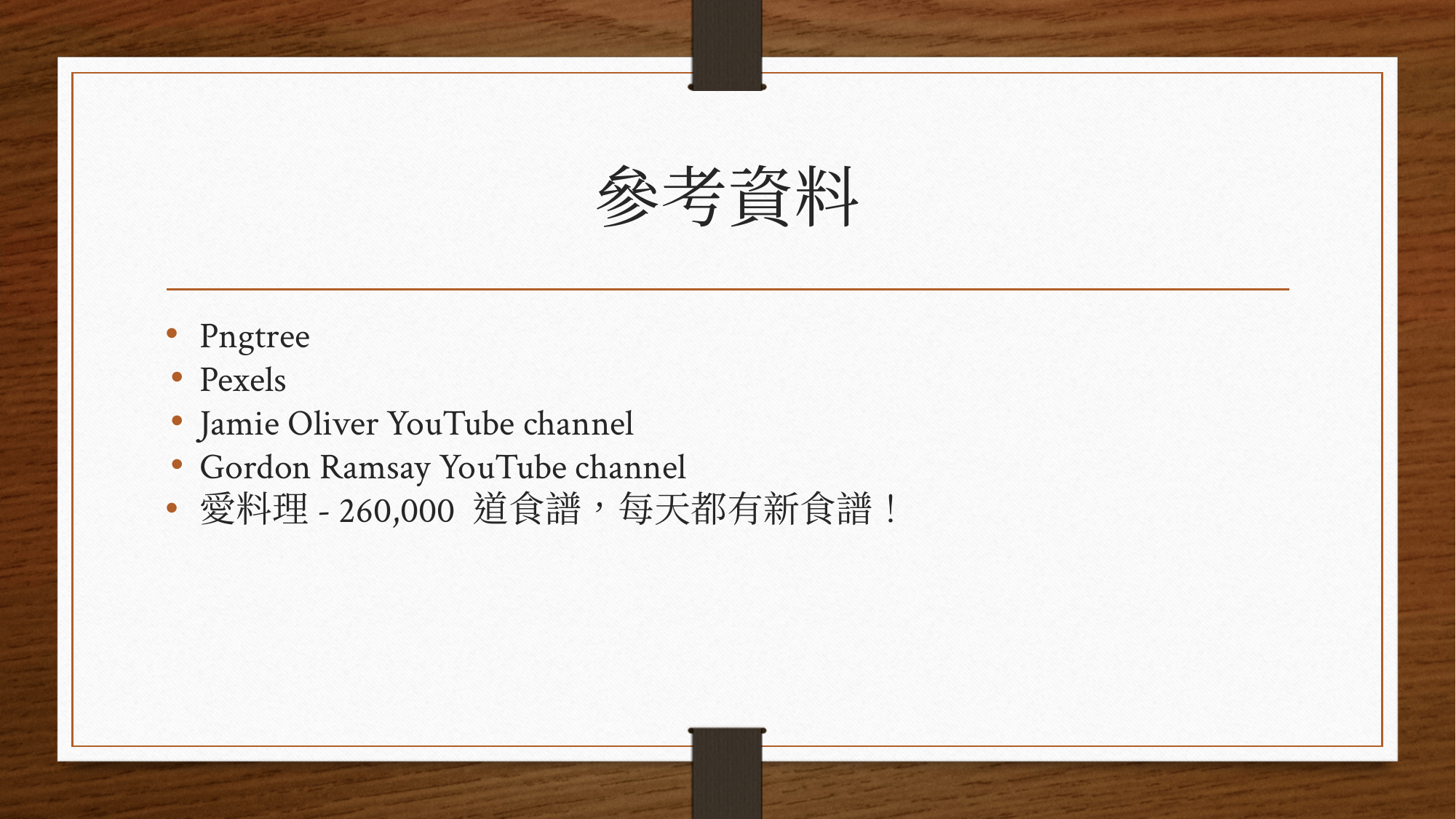

# 參考資料
Pngtree
Pexels
Jamie Oliver YouTube channel
Gordon Ramsay YouTube channel
愛料理- 260,000 道食譜，每天都有新食譜！